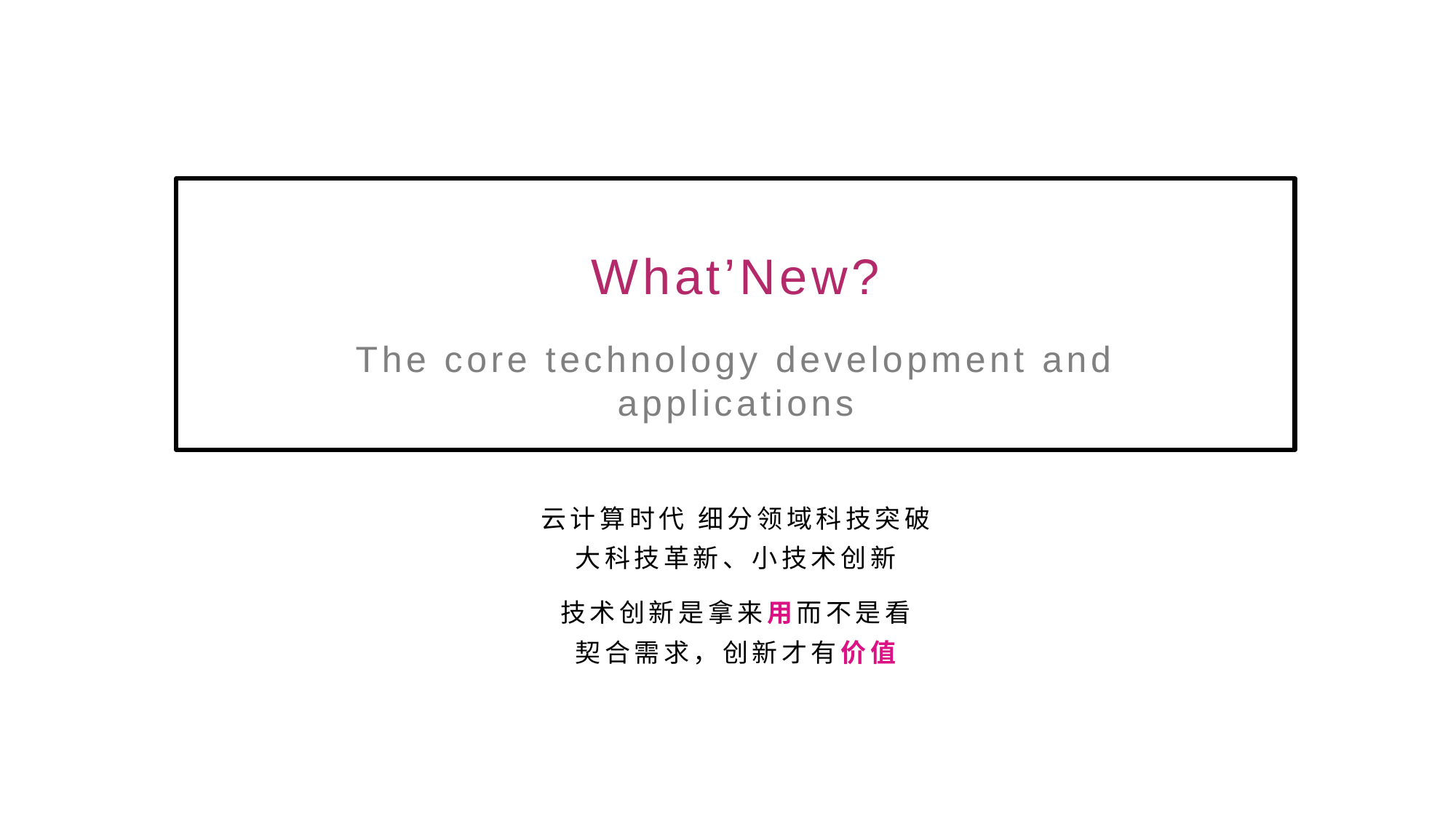

What’New?
The core technology development and applications
云计算时代 细分领域科技突破
大科技革新、小技术创新
技术创新是拿来用而不是看
契合需求，创新才有价值